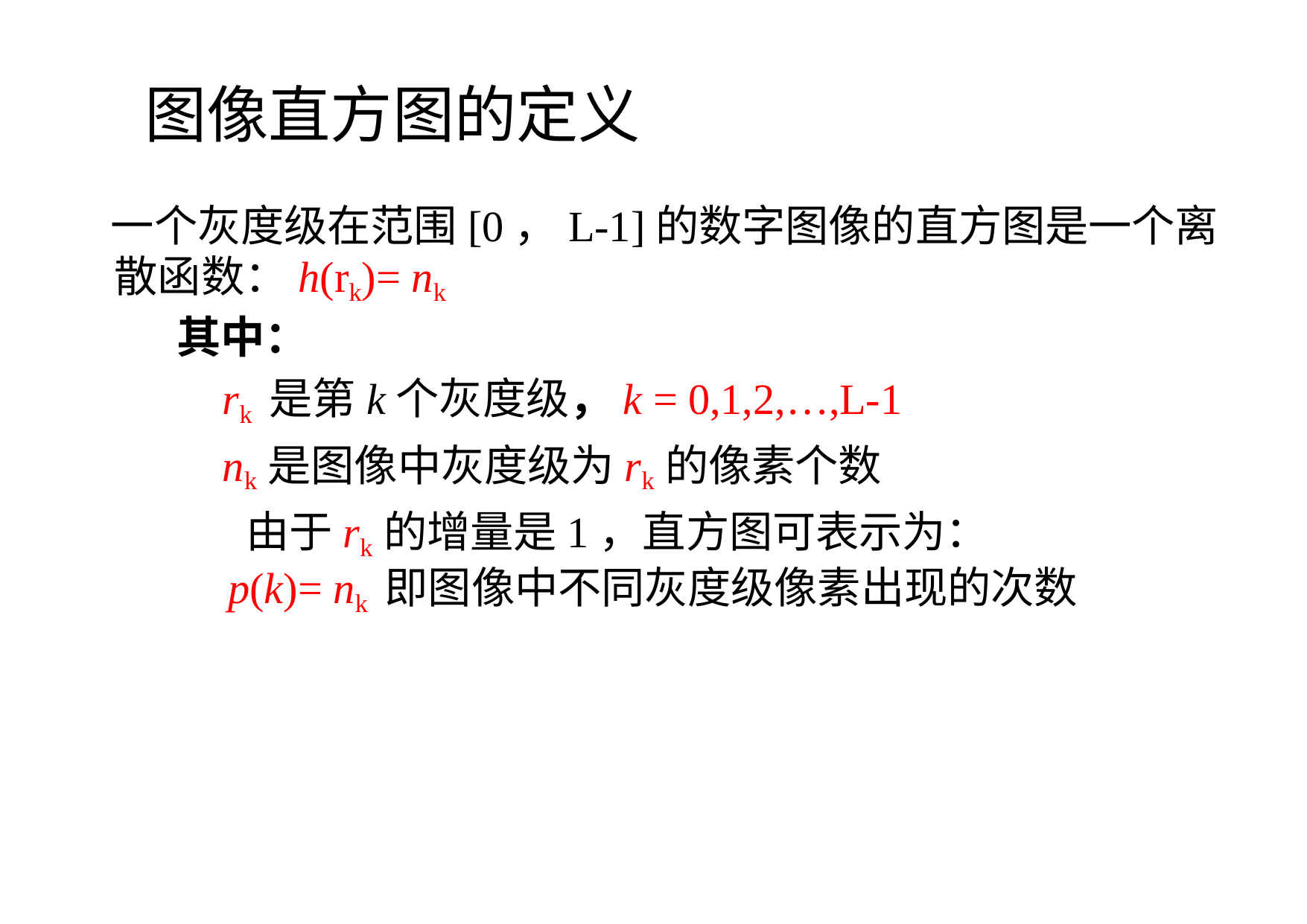

# 图像直方图的定义
一个灰度级在范围[0，L-1]的数字图像的直方图是一个离散函数：h(rk)= nk
其中：
	rk 是第k个灰度级，k = 0,1,2,…,L-1
	nk是图像中灰度级为rk的像素个数
	由于rk的增量是1，直方图可表示为：
p(k)= nk 即图像中不同灰度级像素出现的次数